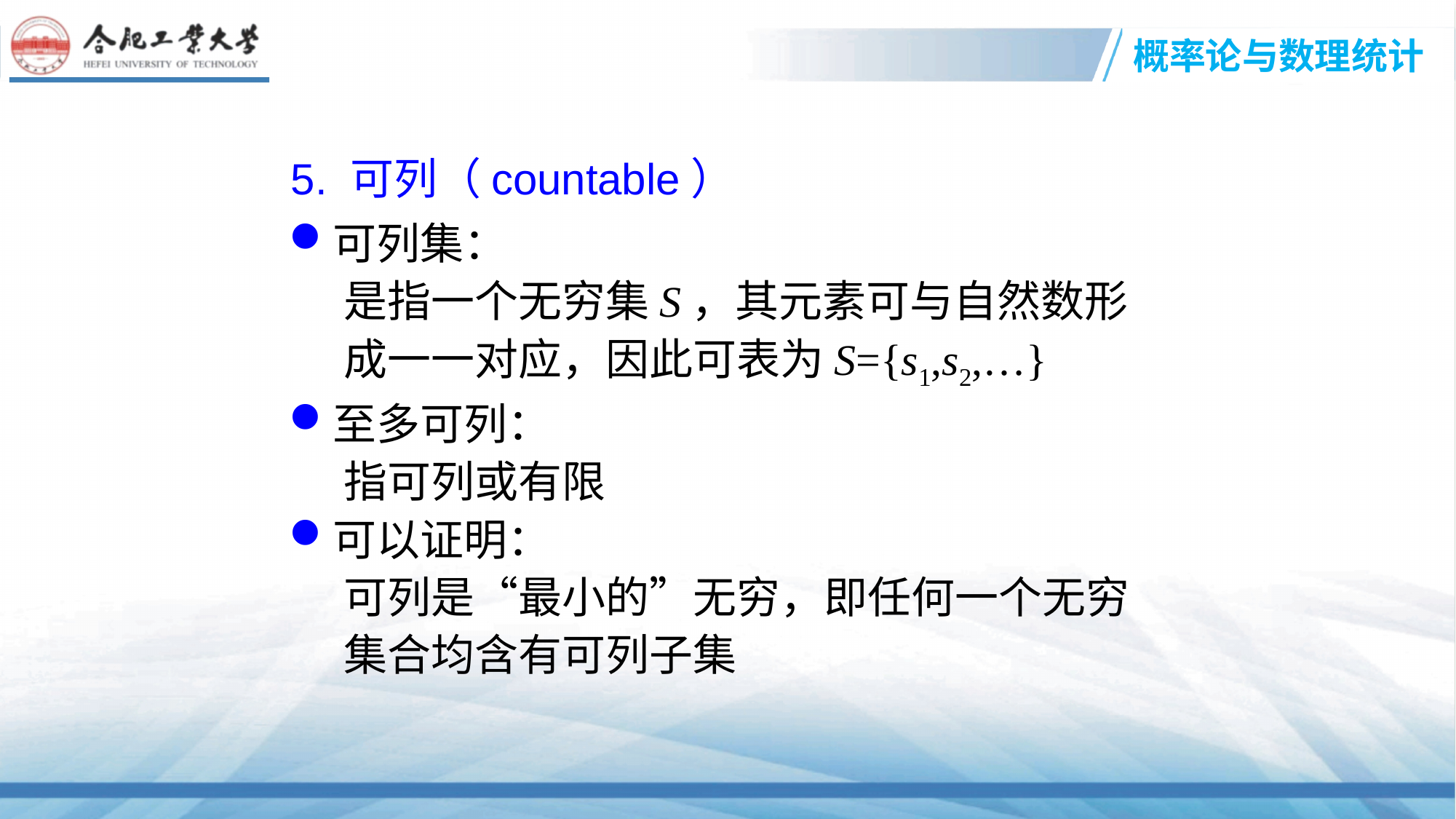

5. 可列（countable）
可列集：
是指一个无穷集S，其元素可与自然数形成一一对应，因此可表为S={s1,s2,…}
至多可列：
指可列或有限
可以证明：
可列是“最小的”无穷，即任何一个无穷集合均含有可列子集